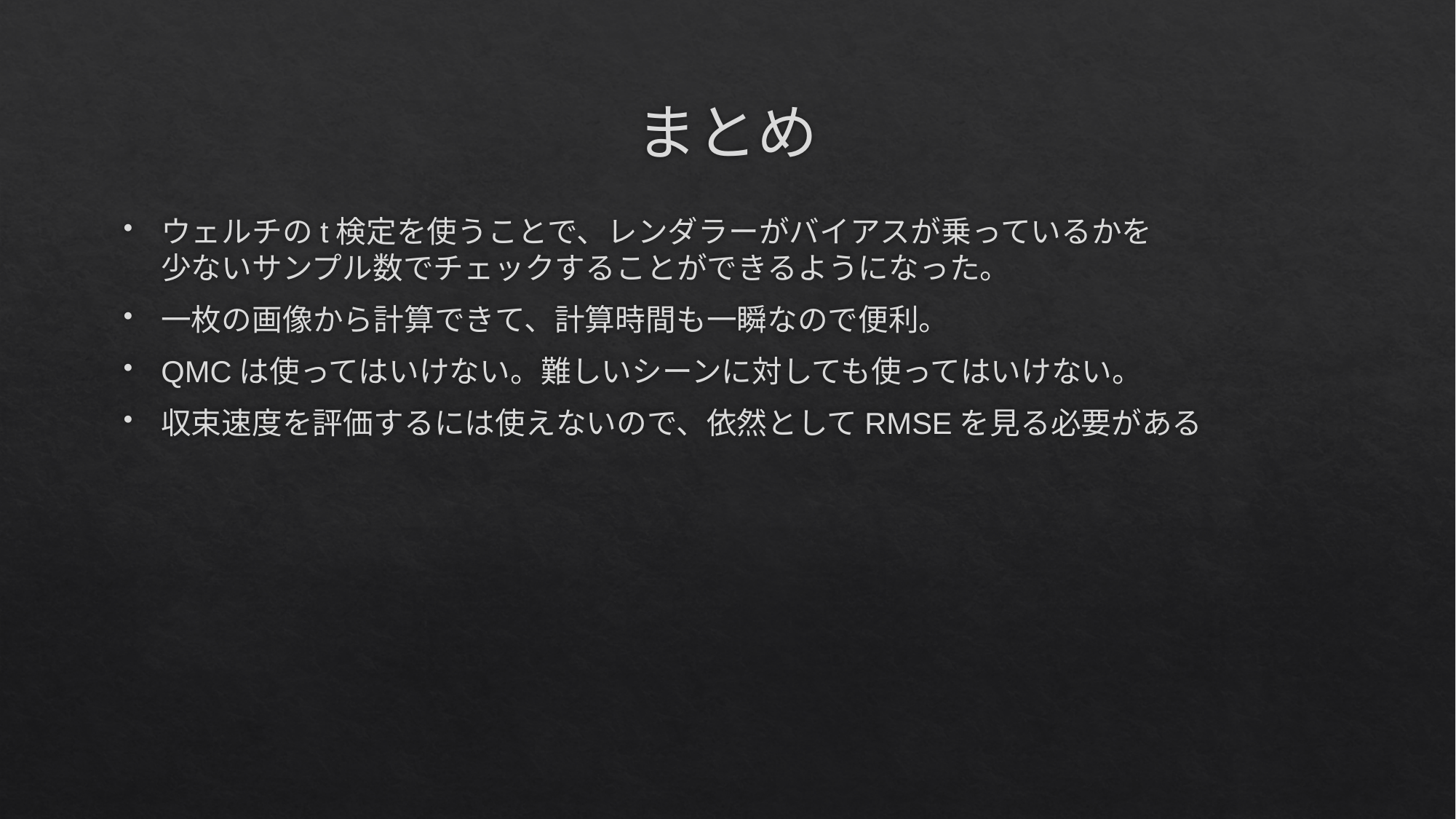

# まとめ
ウェルチのt検定を使うことで、レンダラーがバイアスが乗っているかを
少ないサンプル数でチェックすることができるようになった。
一枚の画像から計算できて、計算時間も一瞬なので便利。
QMCは使ってはいけない。難しいシーンに対しても使ってはいけない。
収束速度を評価するには使えないので、依然としてRMSEを見る必要がある